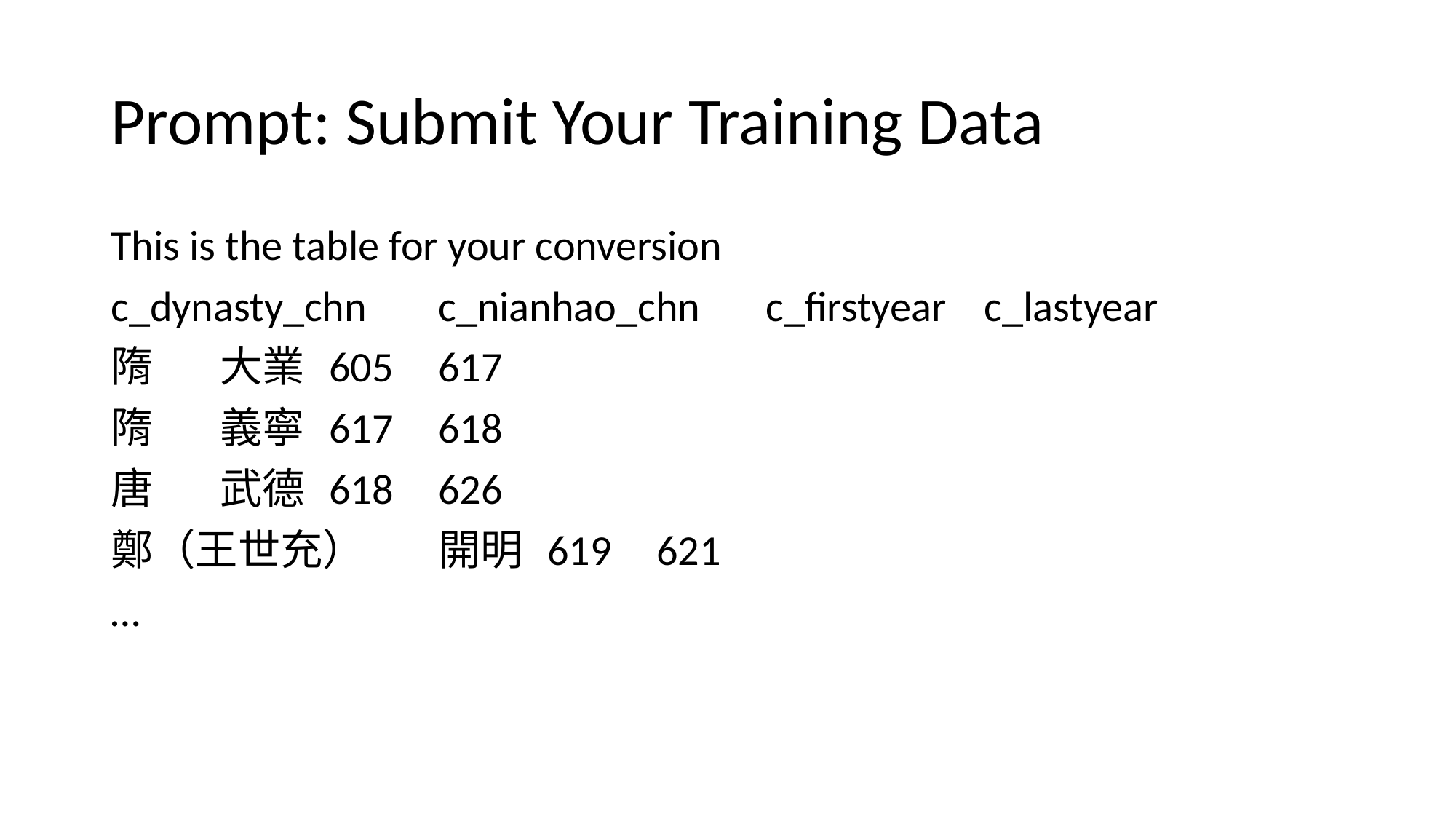

# Prompt: Submit Your Training Data
This is the table for your conversion
c_dynasty_chn	c_nianhao_chn	c_firstyear	c_lastyear
隋	大業	605	617
隋	義寧	617	618
唐	武德	618	626
鄭（王世充）	開明	619	621
…